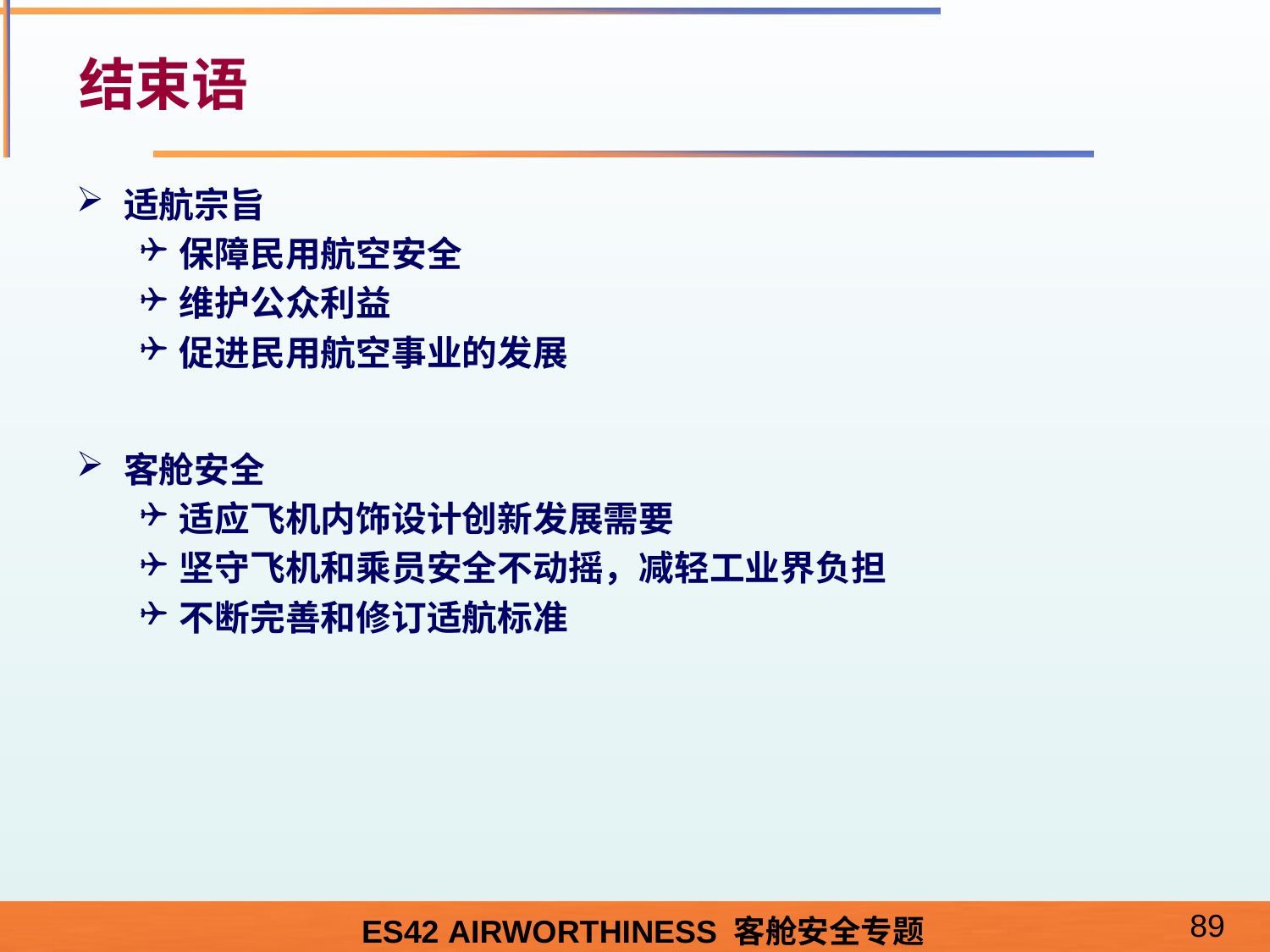

# 结束语
适航宗旨
保障民用航空安全
维护公众利益
促进民用航空事业的发展

客舱安全
适应飞机内饰设计创新发展需要
坚守飞机和乘员安全不动摇，减轻工业界负担
不断完善和修订适航标准